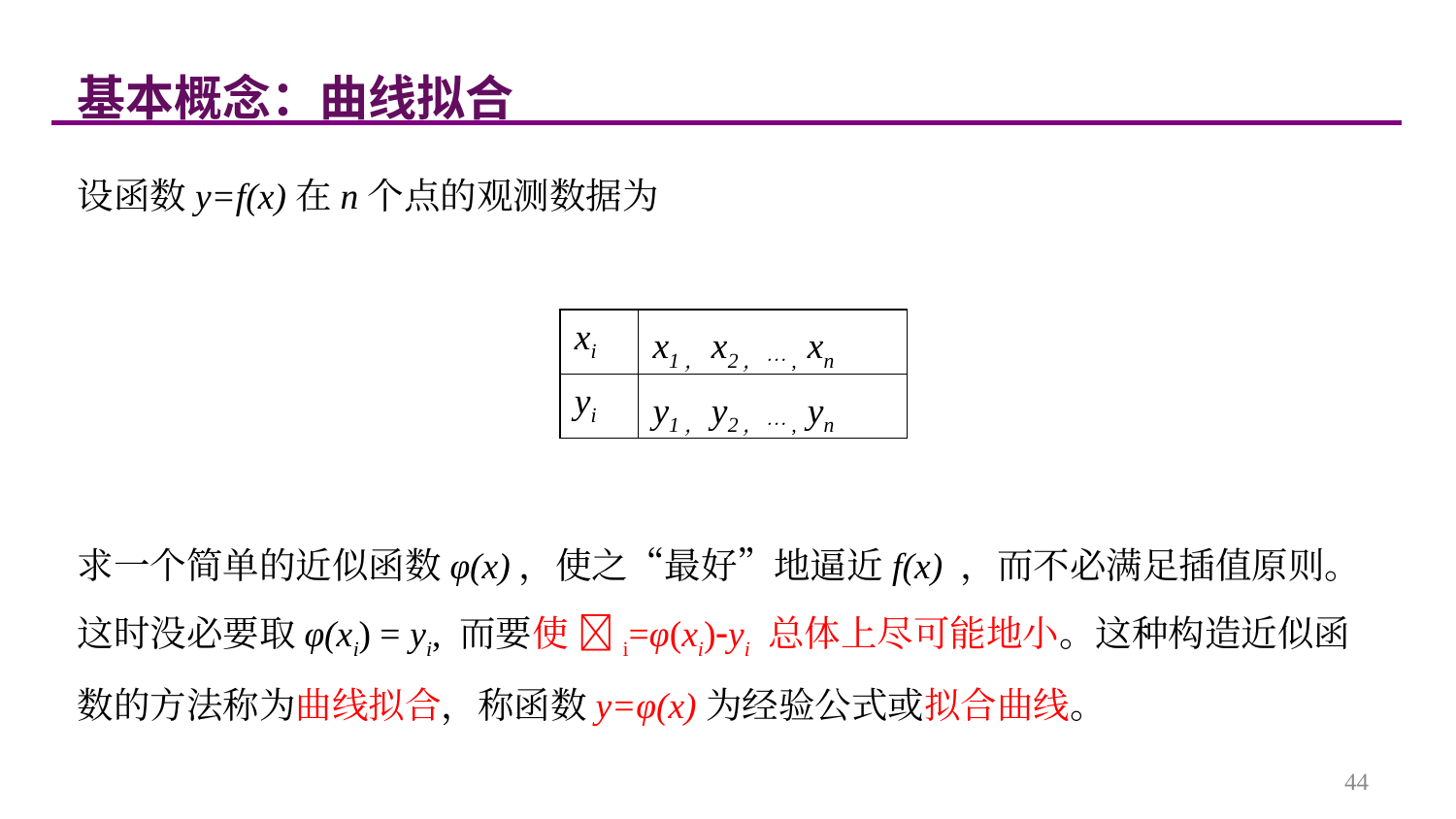

基本概念：曲线拟合
设函数y=f(x)在n个点的观测数据为
| xi | x1，x2，…, xn |
| --- | --- |
| yi | y1，y2，…, yn |
求一个简单的近似函数φ(x)，使之“最好”地逼近f(x) ，而不必满足插值原则。这时没必要取φ(xi) = yi, 而要使 δi=φ(xi)−yi 总体上尽可能地小。这种构造近似函数的方法称为曲线拟合，称函数y=φ(x)为经验公式或拟合曲线。
44